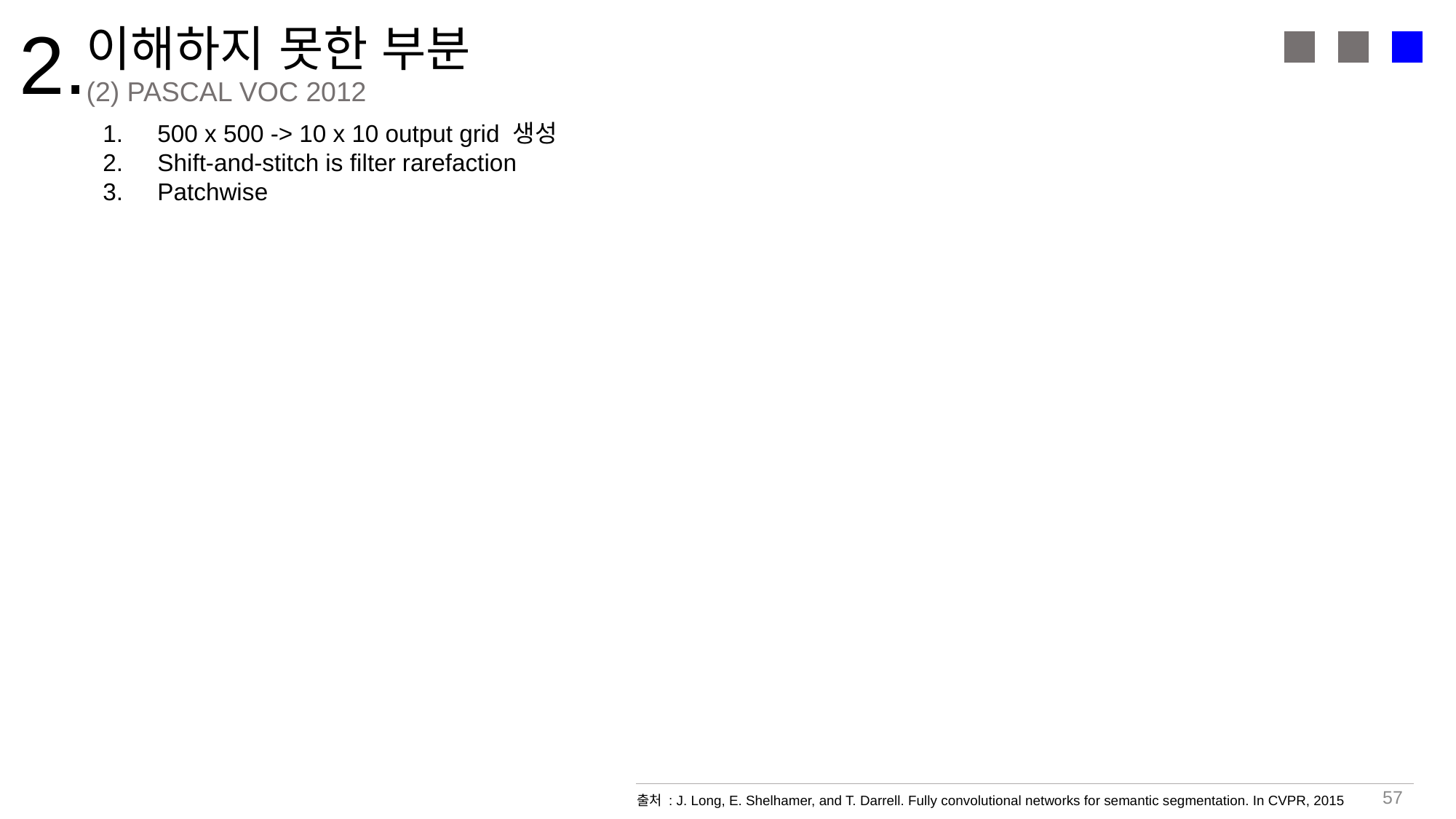

2.
이해하지 못한 부분

(2) PASCAL VOC 2012
500 x 500 -> 10 x 10 output grid 생성
Shift-and-stitch is filter rarefaction
Patchwise

57
출처 : J. Long, E. Shelhamer, and T. Darrell. Fully convolutional networks for semantic segmentation. In CVPR, 2015